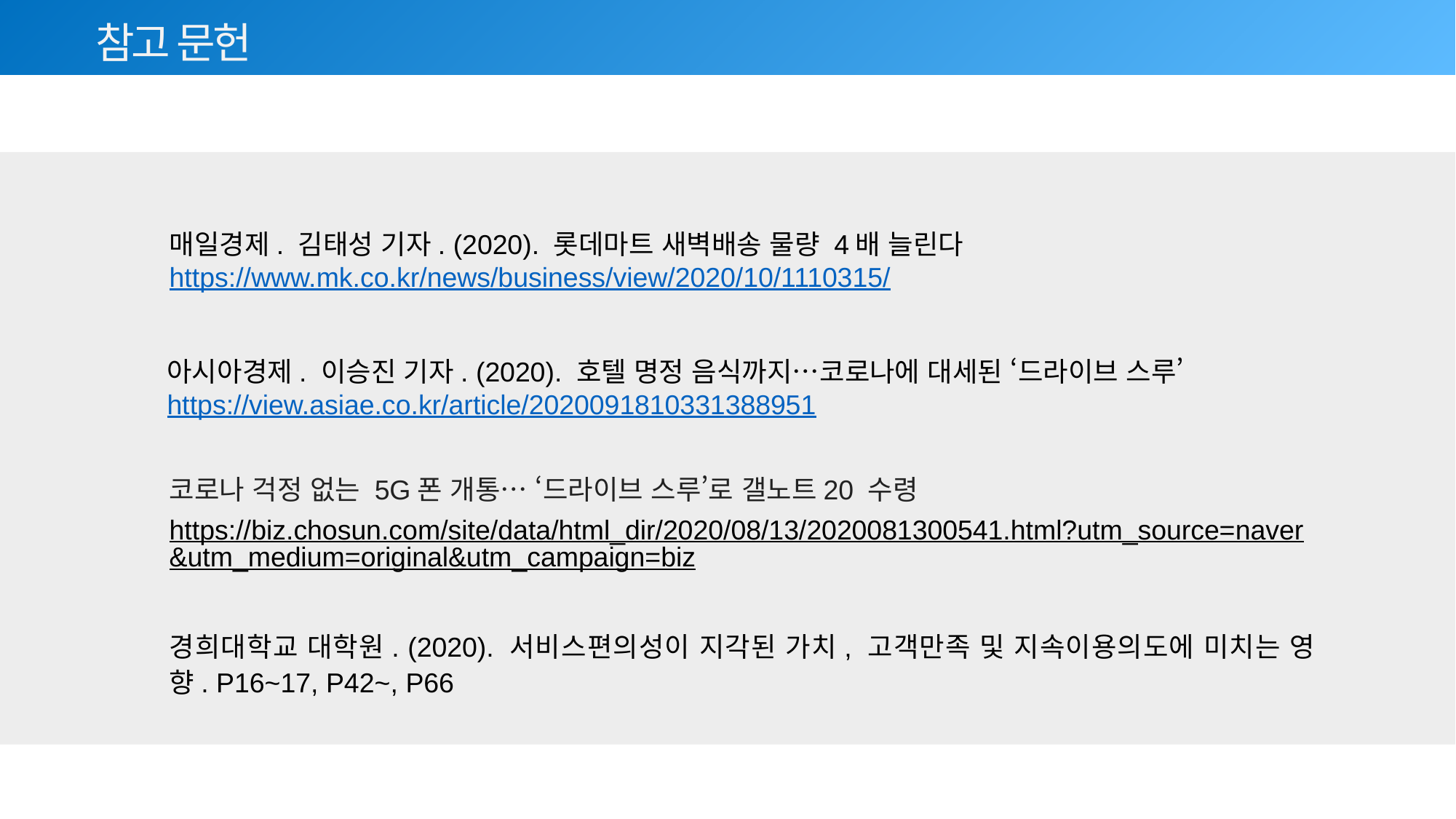

참고 문헌
등장배경

매일경제. 김태성 기자. (2020). 롯데마트 새벽배송 물량 4배 늘린다
https://www.mk.co.kr/news/business/view/2020/10/1110315/
아시아경제. 이승진 기자. (2020). 호텔 명정 음식까지…코로나에 대세된 ‘드라이브 스루’ https://view.asiae.co.kr/article/2020091810331388951

코로나 걱정 없는 5G폰 개통… ‘드라이브 스루’로 갤노트20 수령
https://biz.chosun.com/site/data/html_dir/2020/08/13/2020081300541.html?utm_source=naver&utm_medium=original&utm_campaign=biz

경희대학교 대학원. (2020). 서비스편의성이 지각된 가치, 고객만족 및 지속이용의도에 미치는 영향. P16~17, P42~, P66